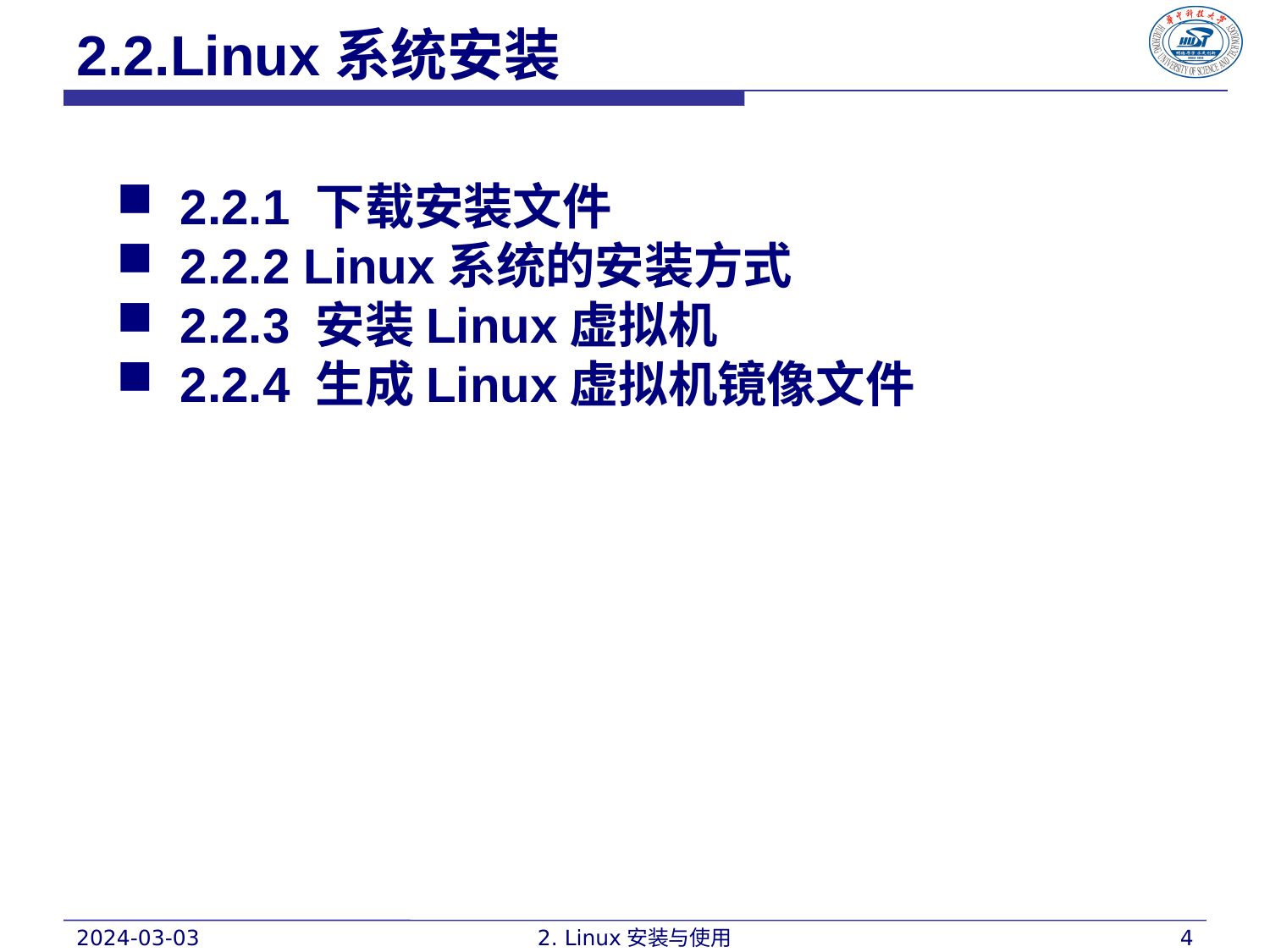

2.2.Linux系统安装
2.2.1 下载安装文件
2.2.2 Linux系统的安装方式
2.2.3 安装Linux虚拟机
2.2.4 生成Linux虚拟机镜像文件
2024-03-03
2. Linux安装与使用
4